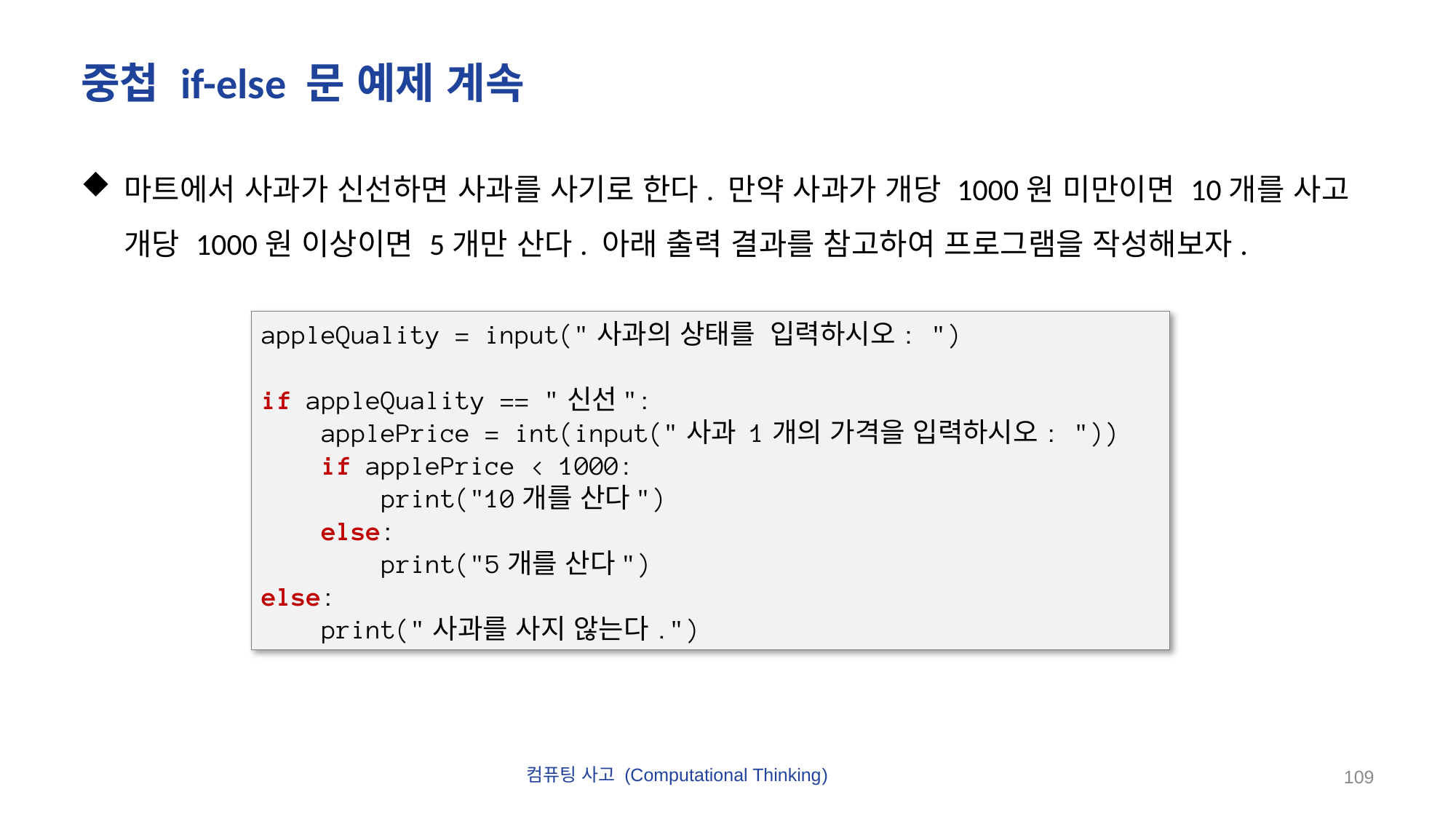

# 중첩 if-else 문 예제 계속
마트에서 사과가 신선하면 사과를 사기로 한다. 만약 사과가 개당 1000원 미만이면 10개를 사고 개당 1000원 이상이면 5개만 산다. 아래 출력 결과를 참고하여 프로그램을 작성해보자.
appleQuality = input("사과의 상태를  입력하시오: ")

if appleQuality == "신선":
    applePrice = int(input("사과 1개의 가격을 입력하시오: "))
    if applePrice < 1000:
        print("10개를 산다")
    else:
        print("5개를 산다")
else:
    print("사과를 사지 않는다.")